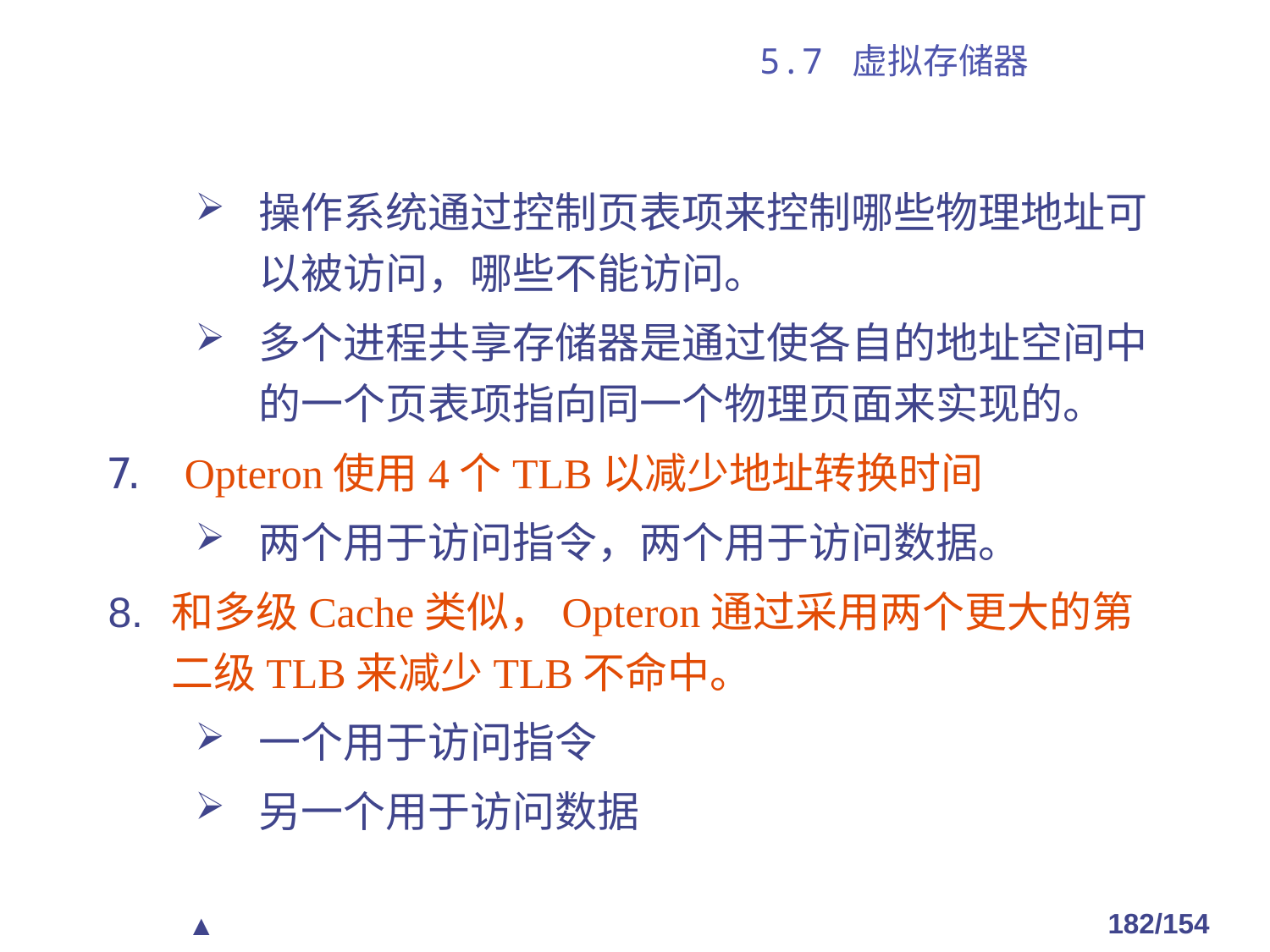

# 5.7 虚拟存储器
操作系统通过控制页表项来控制哪些物理地址可以被访问，哪些不能访问。
多个进程共享存储器是通过使各自的地址空间中的一个页表项指向同一个物理页面来实现的。
 Opteron使用4个TLB以减少地址转换时间
两个用于访问指令，两个用于访问数据。
和多级Cache类似，Opteron通过采用两个更大的第二级TLB来减少TLB不命中。
一个用于访问指令
另一个用于访问数据